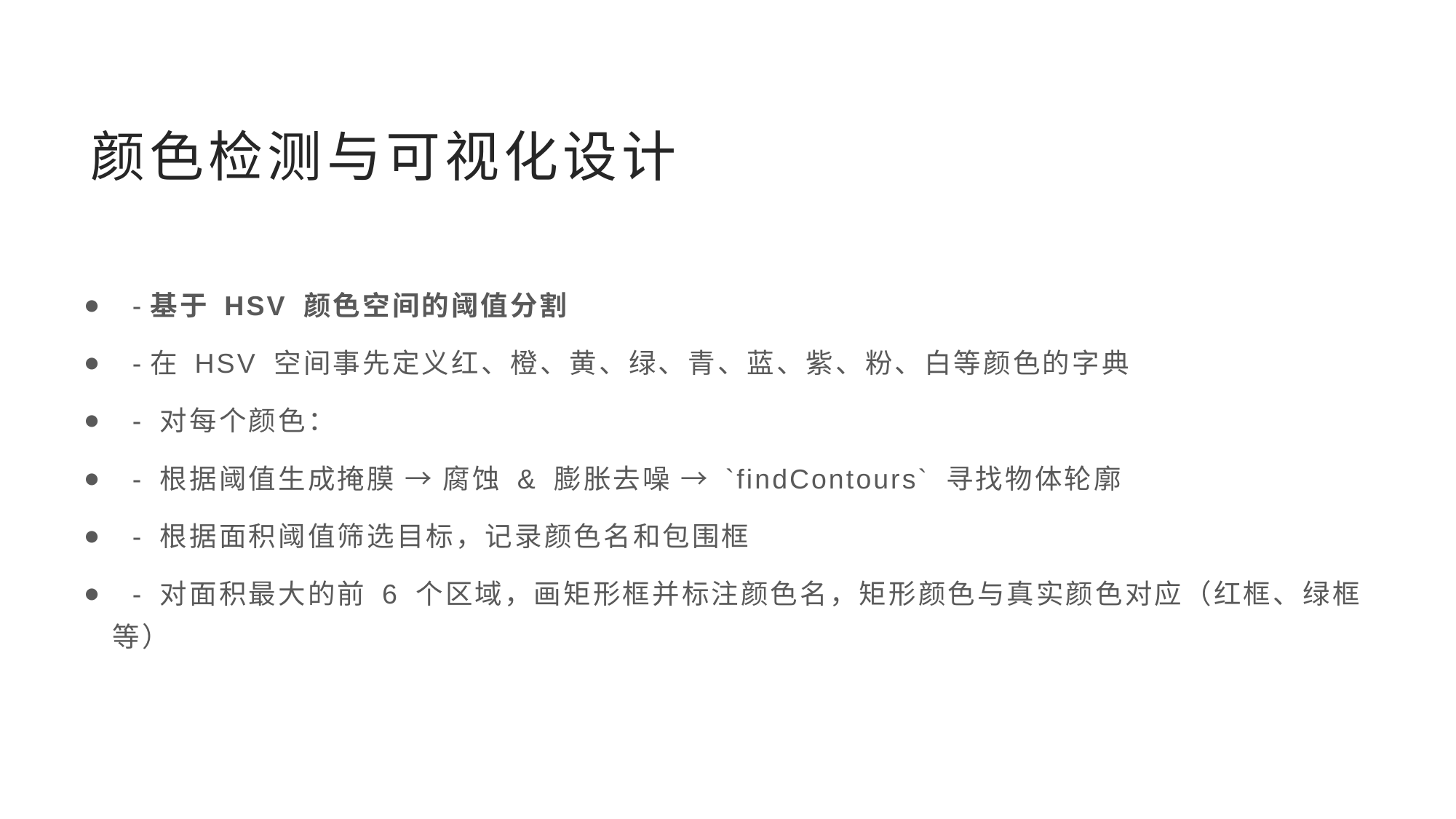

# 颜色检测与可视化设计
  -基于 HSV 颜色空间的阈值分割
  -在 HSV 空间事先定义红、橙、黄、绿、青、蓝、紫、粉、白等颜色的字典
  - 对每个颜色：
  - 根据阈值生成掩膜 → 腐蚀 & 膨胀去噪 → `findContours` 寻找物体轮廓
  - 根据面积阈值筛选目标，记录颜色名和包围框
  - 对面积最大的前 6 个区域，画矩形框并标注颜色名，矩形颜色与真实颜色对应（红框、绿框等）